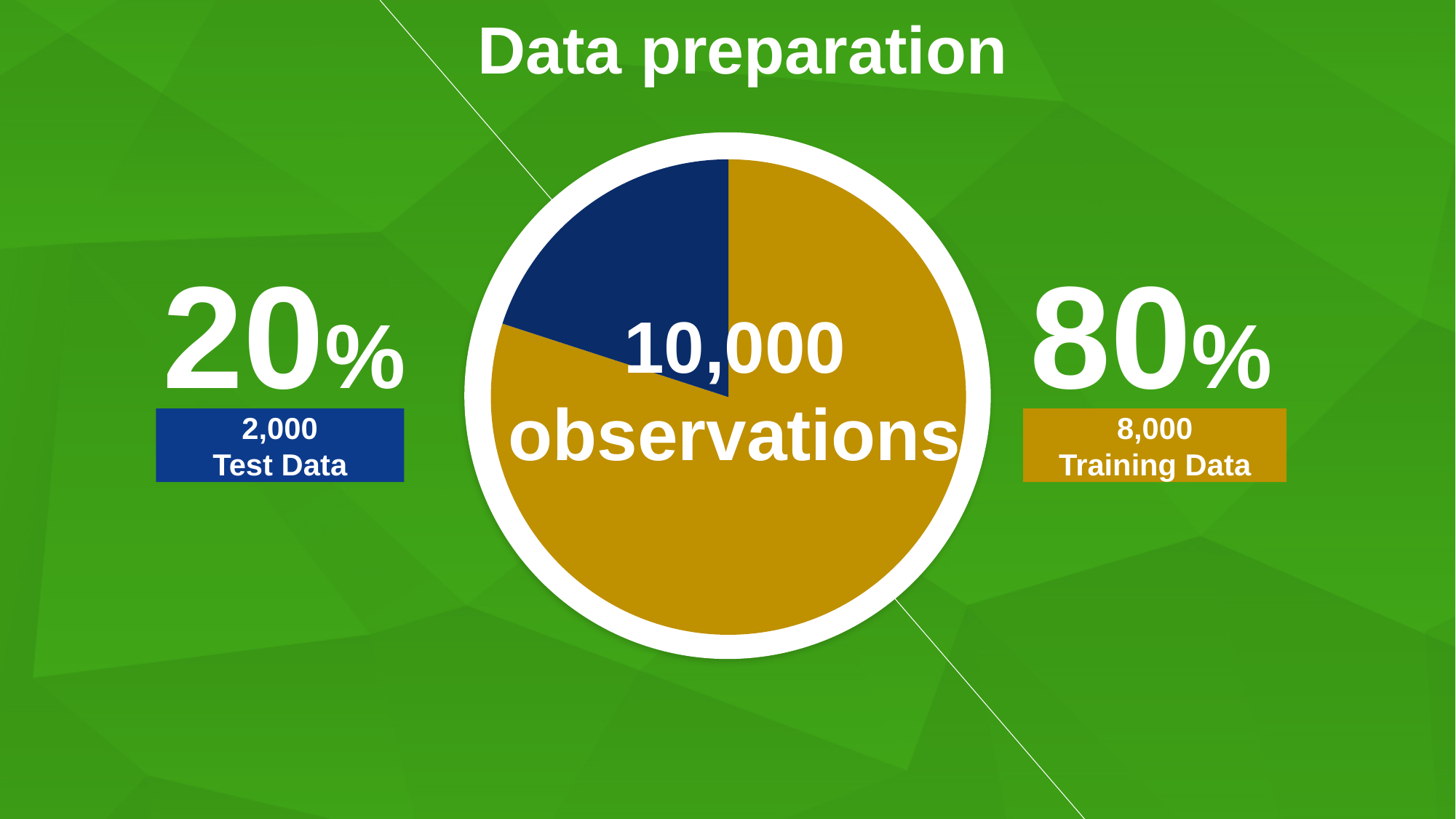

Data preparation

### Chart

| Category | 销售额 |
|---|---|
| 第一季度 | 80.0 |
| 第二季度 | 20.0 |
20%
80%
10,000
observations
2,000
Test Data
8,000
Training Data